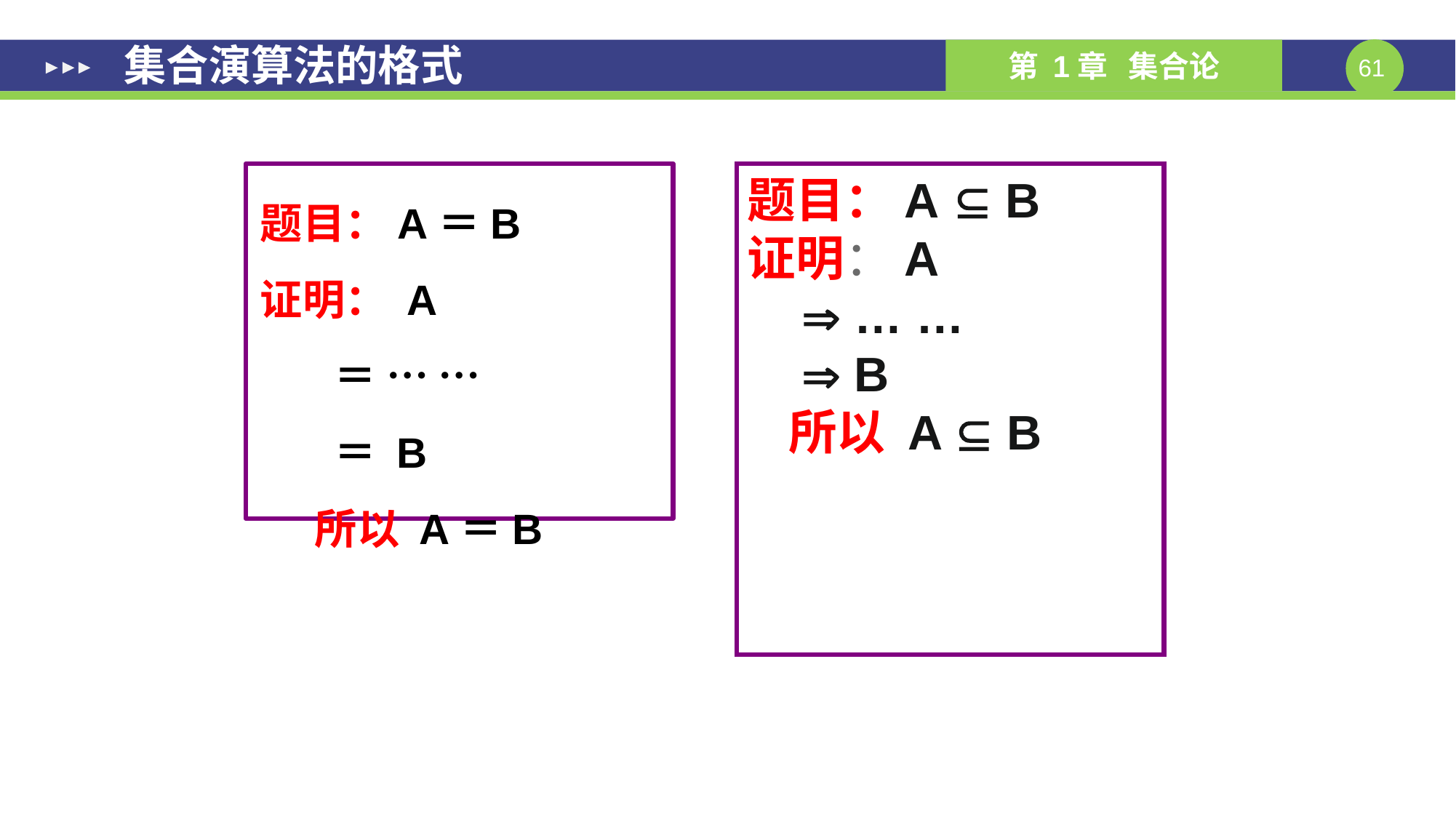

# 集合演算法的格式
题目：A ⊆ B
证明：A
	 ⇒ … …
	 ⇒ B
	所以 A ⊆ B
题目：A＝B
证明： A
	 ＝ … …
	 ＝ B
	所以 A＝B